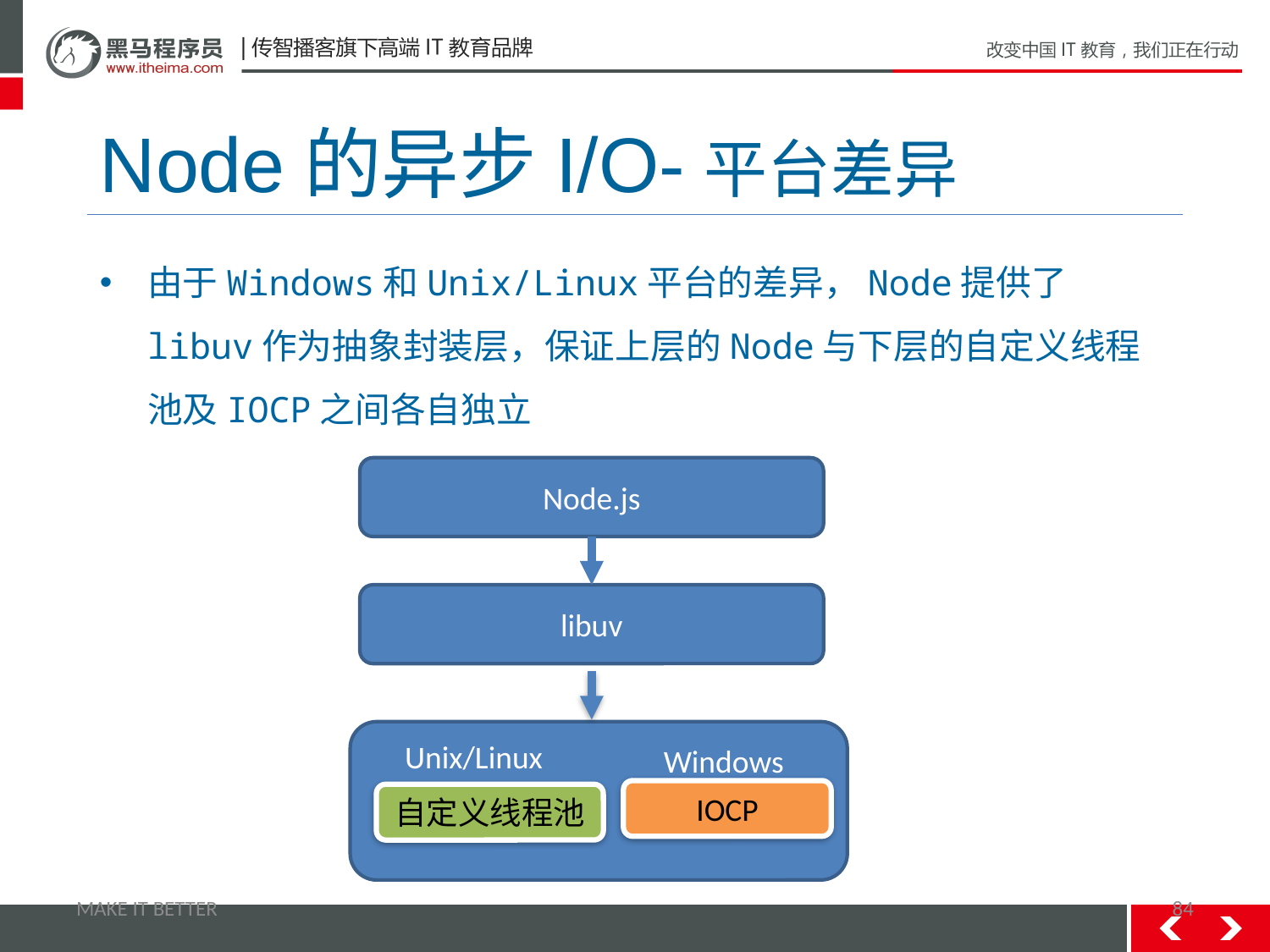

# Node的异步I/O-平台差异
由于Windows和Unix/Linux平台的差异，Node提供了libuv作为抽象封装层，保证上层的Node与下层的自定义线程池及IOCP之间各自独立
Node.js
libuv

Unix/Linux
Windows
IOCP
自定义线程池
MAKE IT BETTER
84